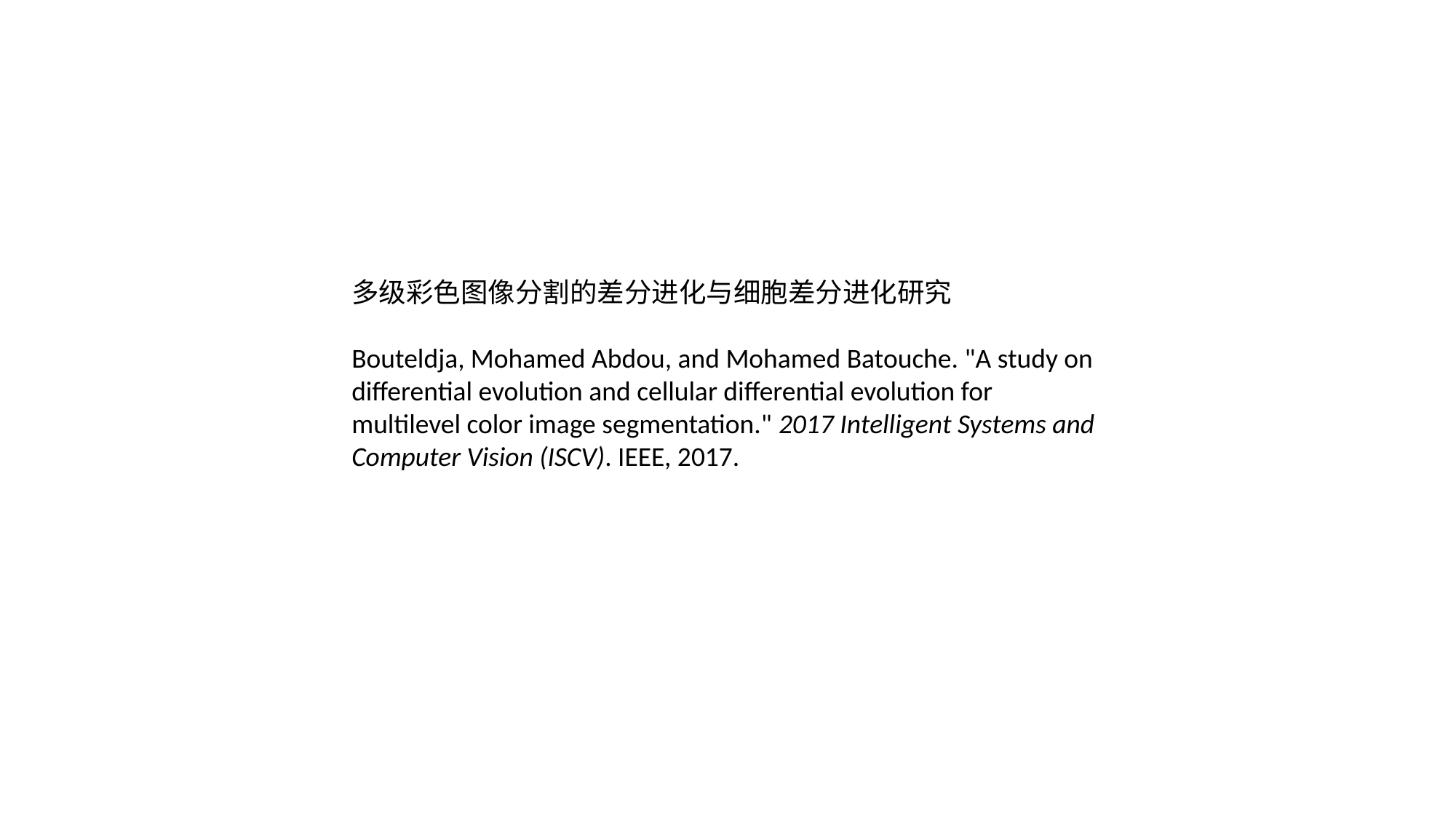

多级彩色图像分割的差分进化与细胞差分进化研究

Bouteldja, Mohamed Abdou, and Mohamed Batouche. "A study on differential evolution and cellular differential evolution for multilevel color image segmentation." 2017 Intelligent Systems and Computer Vision (ISCV). IEEE, 2017.